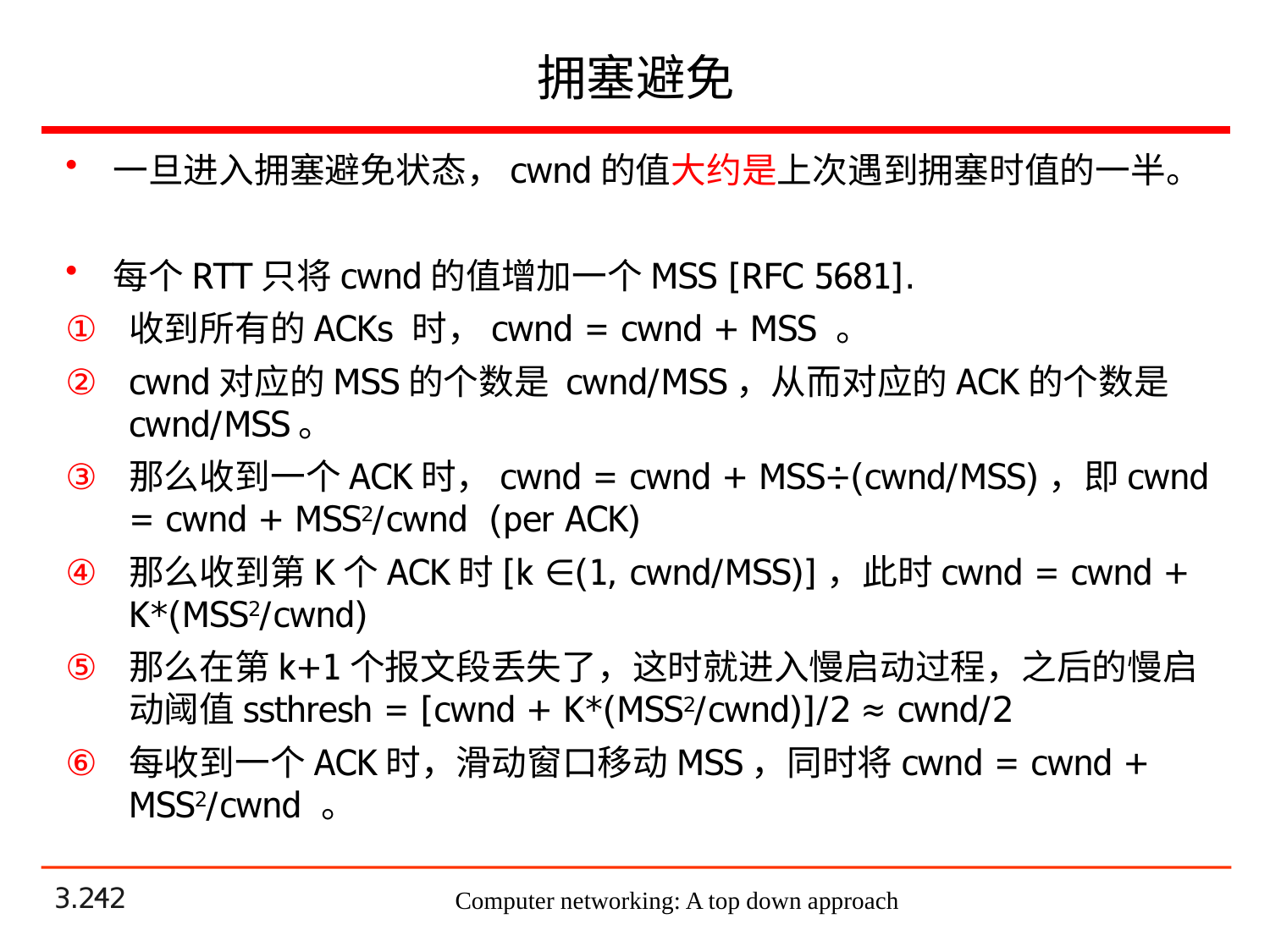

# 拥塞避免
一旦进入拥塞避免状态，cwnd的值大约是上次遇到拥塞时值的一半。

每个RTT只将cwnd的值增加一个MSS [RFC 5681].
收到所有的ACKs 时，cwnd = cwnd + MSS 。
cwnd对应的MSS的个数是 cwnd/MSS，从而对应的ACK的个数是cwnd/MSS。
那么收到一个ACK时，cwnd = cwnd + MSS÷(cwnd/MSS)，即cwnd = cwnd + MSS2/cwnd  (per ACK)
那么收到第K个ACK时[k ∈(1, cwnd/MSS)]，此时cwnd = cwnd + K*(MSS2/cwnd)
那么在第k+1个报文段丢失了，这时就进入慢启动过程，之后的慢启动阈值ssthresh = [cwnd + K*(MSS2/cwnd)]/2 ≈ cwnd/2
每收到一个ACK时，滑动窗口移动MSS，同时将cwnd = cwnd + MSS2/cwnd 。

Computer networking: A top down approach